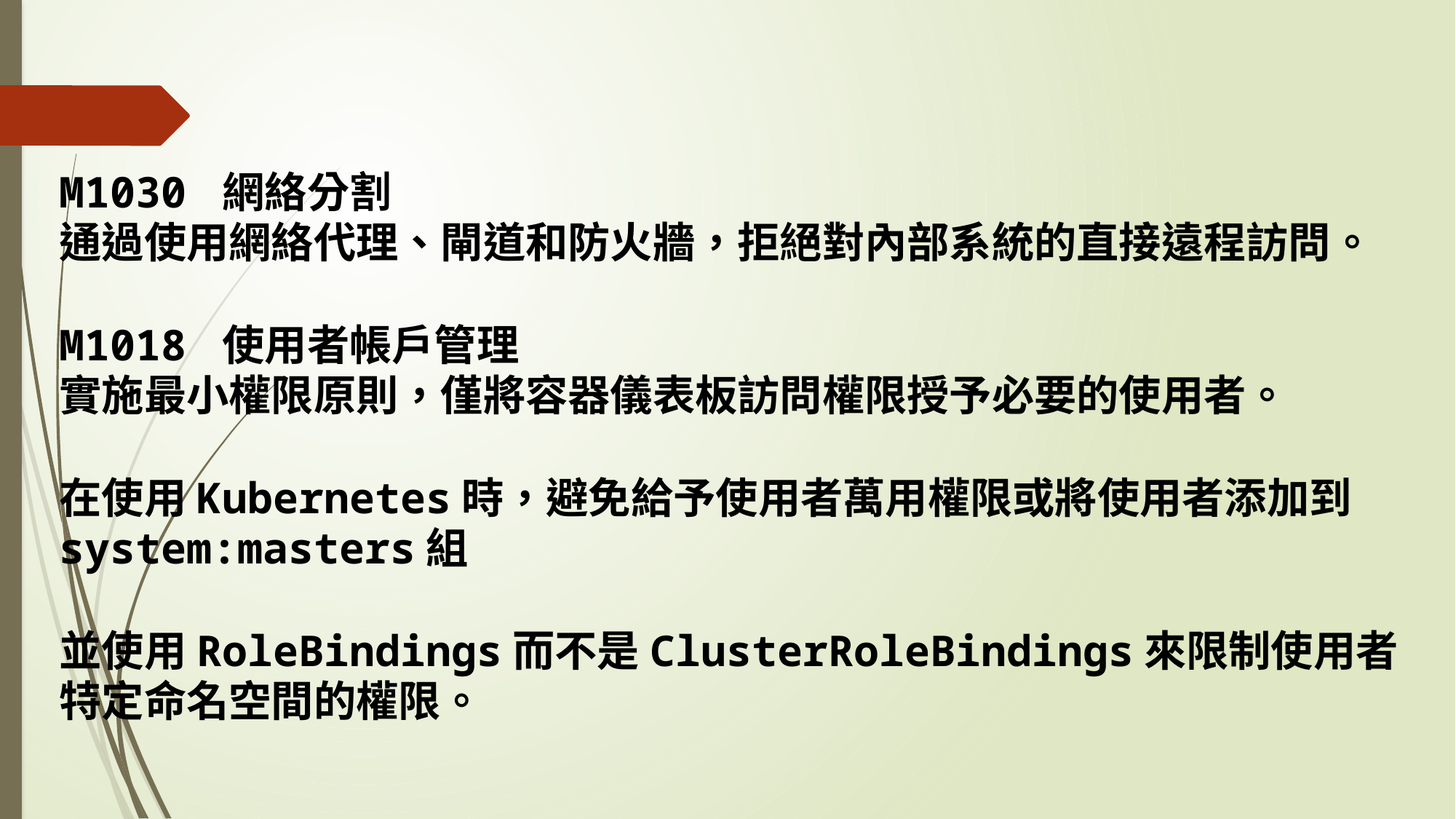

M1030 網絡分割
通過使用網絡代理、閘道和防火牆，拒絕對內部系統的直接遠程訪問。

M1018 使用者帳戶管理
實施最小權限原則，僅將容器儀表板訪問權限授予必要的使用者。

在使用Kubernetes時，避免給予使用者萬用權限或將使用者添加到system:masters組

並使用RoleBindings而不是ClusterRoleBindings來限制使用者特定命名空間的權限。